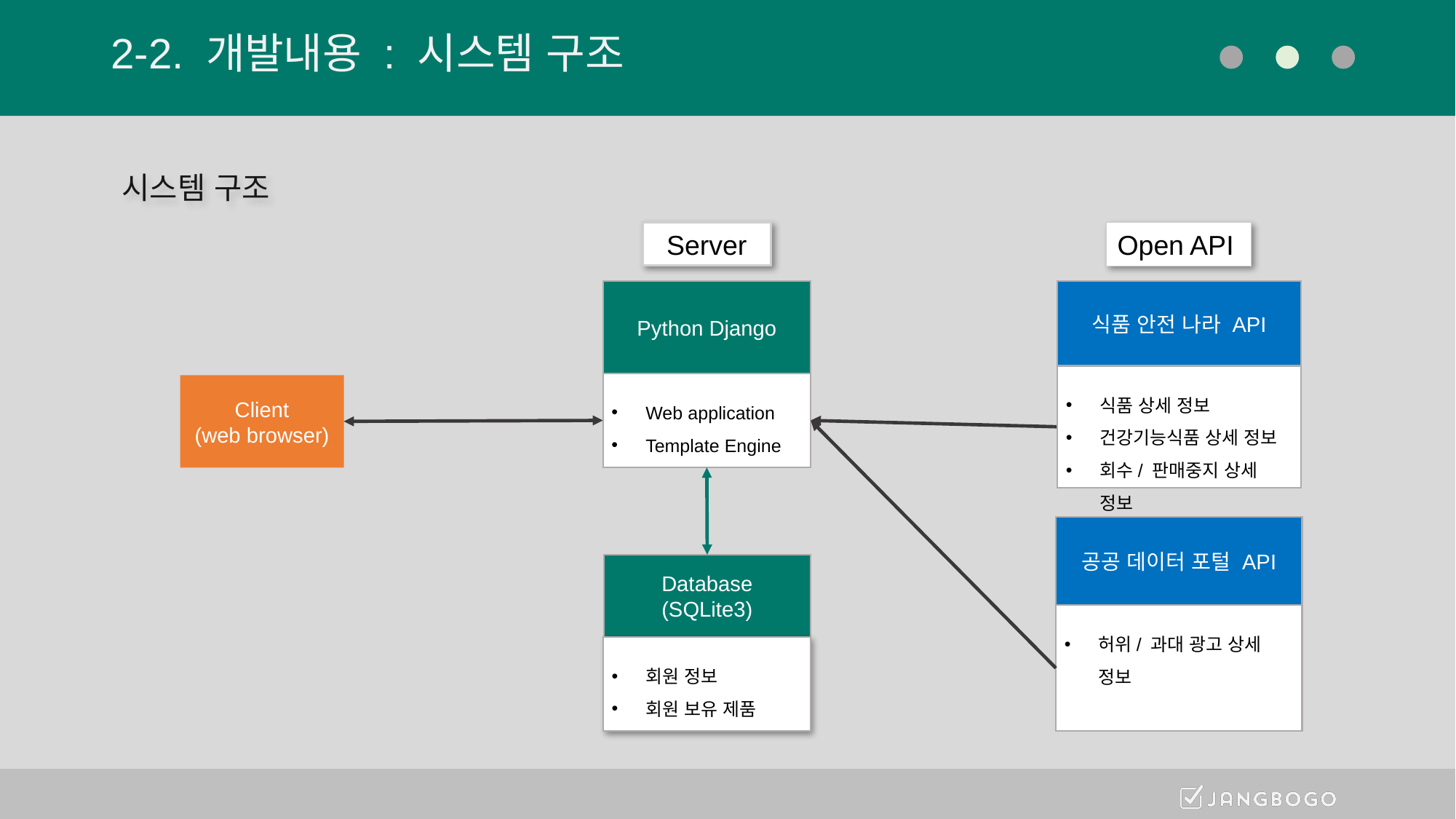

# 2-2. 개발내용 : 시스템 구조

시스템 구조
Server
Open API
Python Django
Web application
Template Engine
식품 안전 나라 API
식품 상세 정보
건강기능식품 상세 정보
회수/ 판매중지 상세 정보
Client
(web browser)
공공 데이터 포털 API
허위/ 과대 광고 상세 정보
Database
(SQLite3)
회원 정보
회원 보유 제품